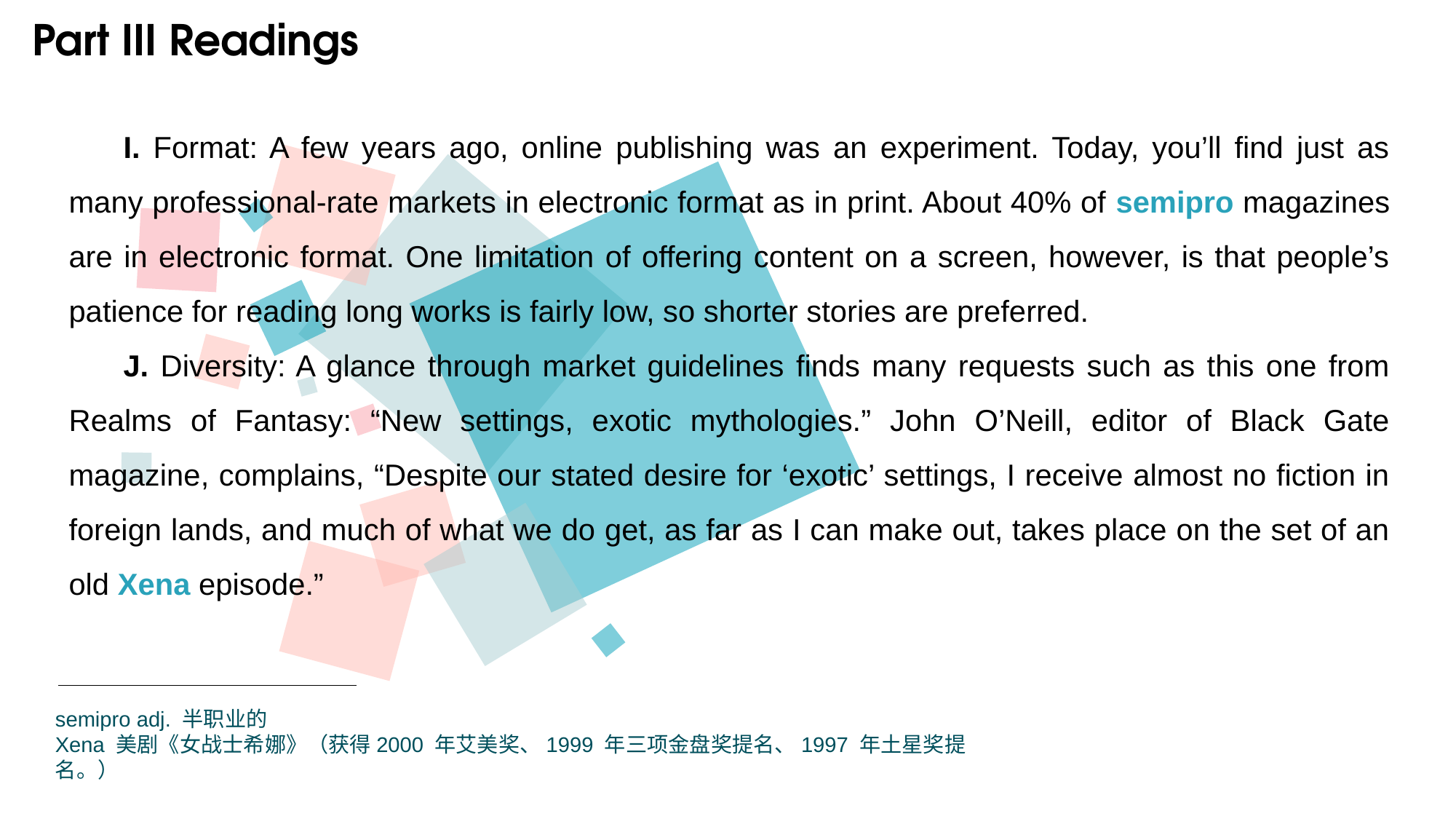

Part III Readings
I. Format: A few years ago, online publishing was an experiment. Today, you’ll find just as many professional-rate markets in electronic format as in print. About 40% of semipro magazines are in electronic format. One limitation of offering content on a screen, however, is that people’s patience for reading long works is fairly low, so shorter stories are preferred.
J. Diversity: A glance through market guidelines finds many requests such as this one from Realms of Fantasy: “New settings, exotic mythologies.” John O’Neill, editor of Black Gate magazine, complains, “Despite our stated desire for ‘exotic’ settings, I receive almost no fiction in foreign lands, and much of what we do get, as far as I can make out, takes place on the set of an old Xena episode.”
semipro adj. 半职业的
Xena 美剧《女战士希娜》（获得2000 年艾美奖、1999 年三项金盘奖提名、1997 年土星奖提名。）